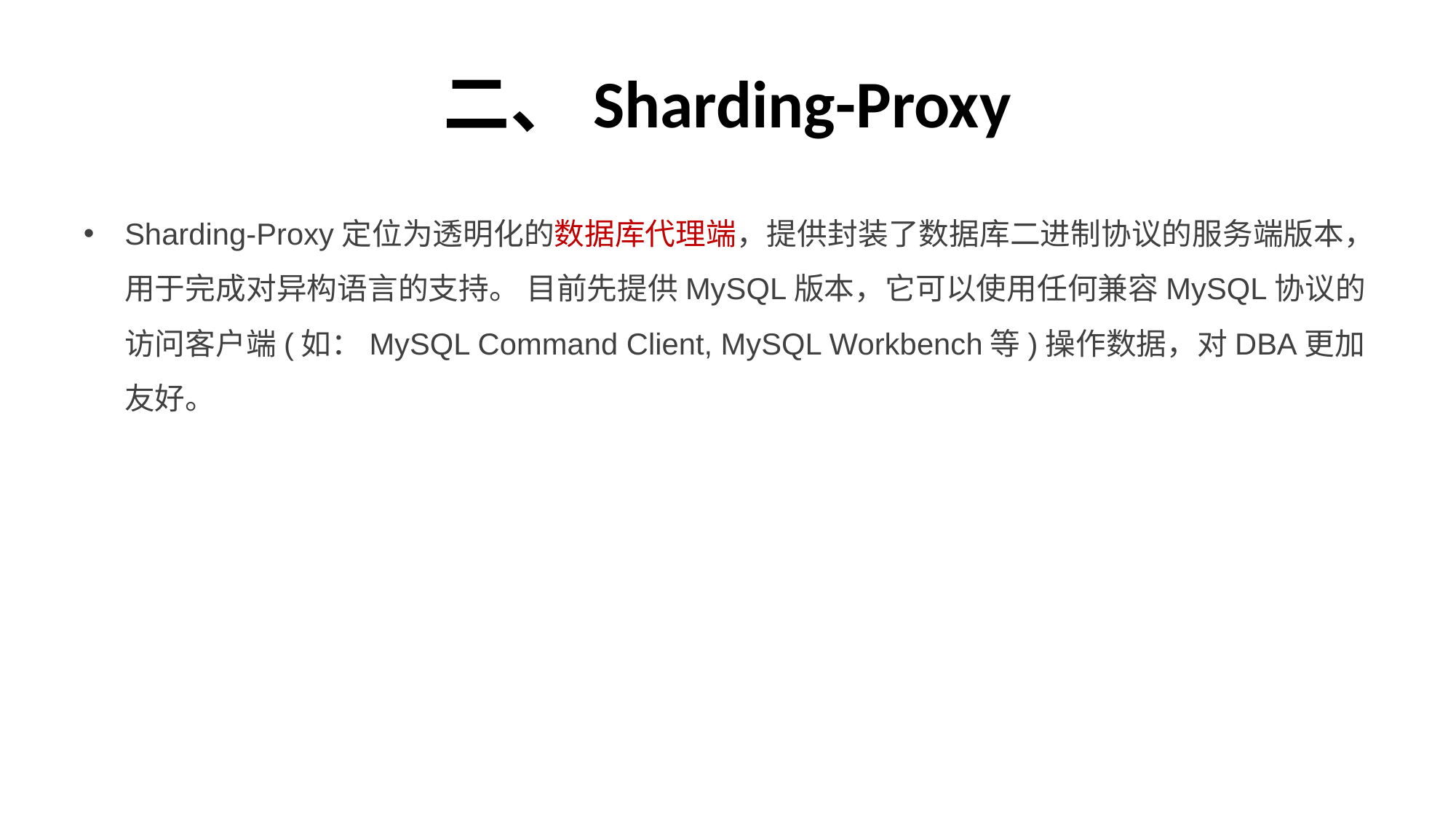

# 二、Sharding-Proxy
Sharding-Proxy定位为透明化的数据库代理端，提供封装了数据库二进制协议的服务端版本，用于完成对异构语言的支持。 目前先提供MySQL版本，它可以使用任何兼容MySQL协议的访问客户端(如：MySQL Command Client, MySQL Workbench等)操作数据，对DBA更加友好。